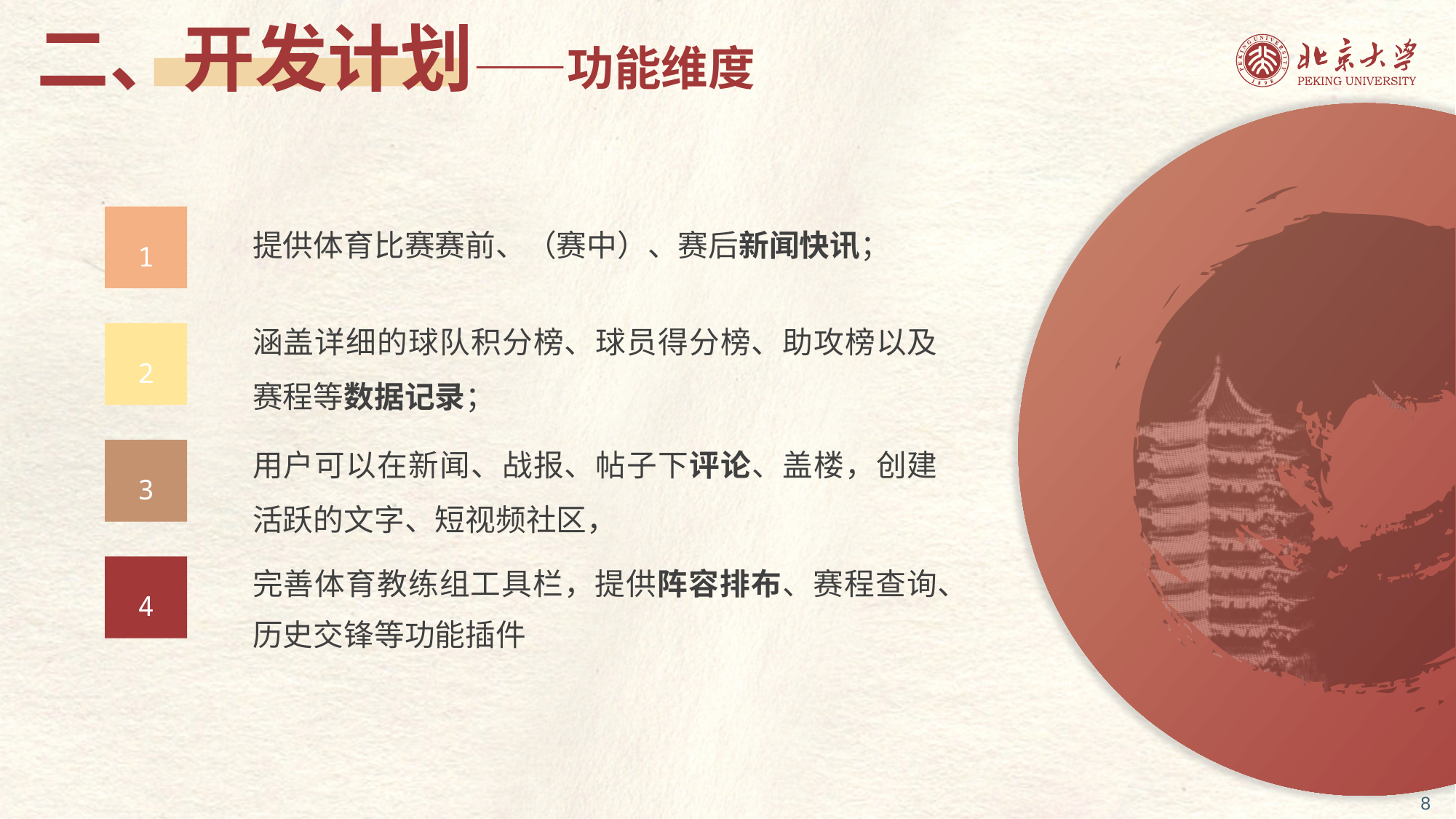

二、开发计划——功能维度

提供体育比赛赛前、（赛中）、赛后新闻快讯；
1
涵盖详细的球队积分榜、球员得分榜、助攻榜以及赛程等数据记录；
2
用户可以在新闻、战报、帖子下评论、盖楼，创建活跃的文字、短视频社区，
3
完善体育教练组工具栏，提供阵容排布、赛程查询、历史交锋等功能插件
4
8